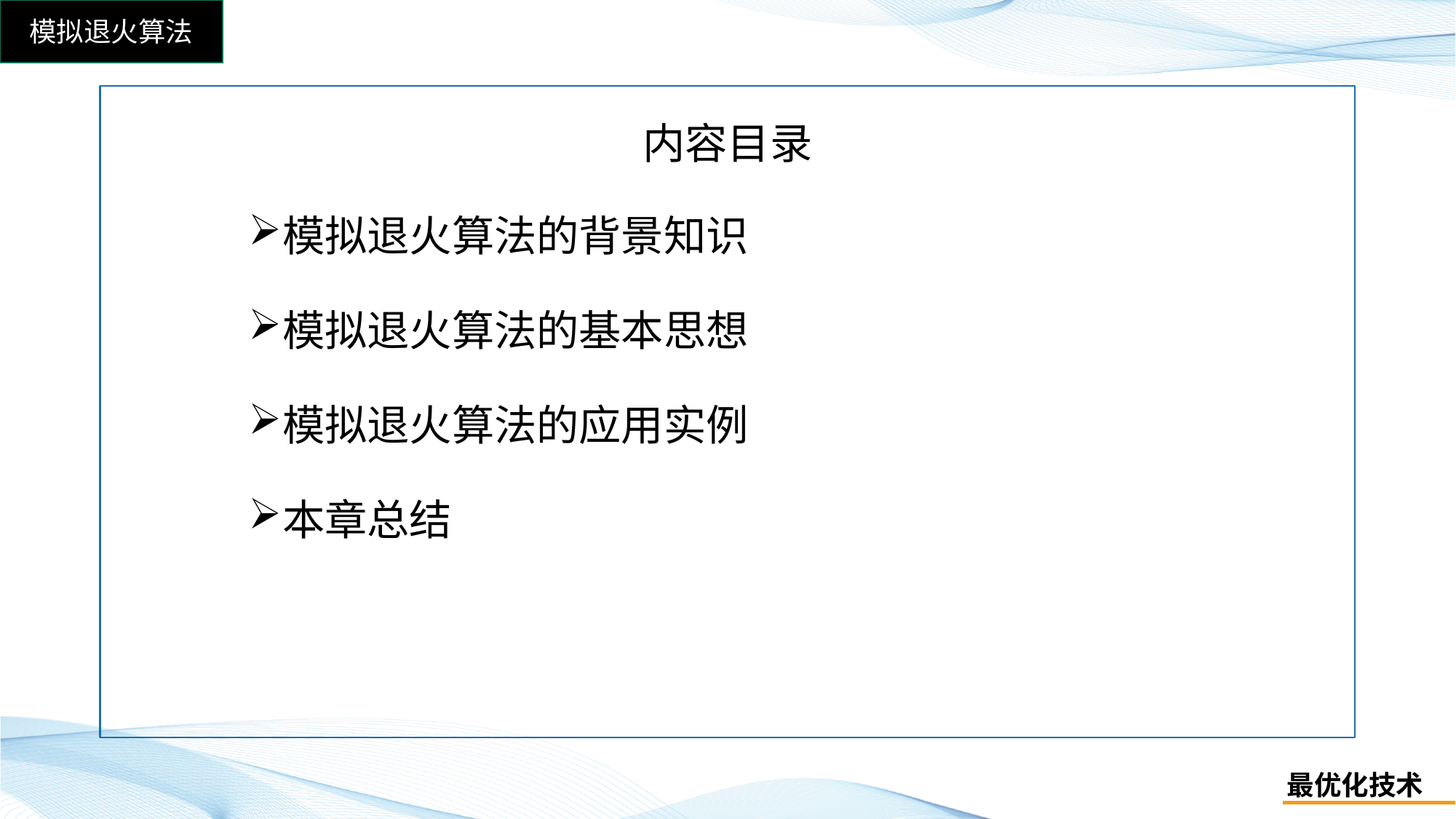

内容目录
模拟退火算法的背景知识
模拟退火算法的基本思想
模拟退火算法的应用实例
本章总结